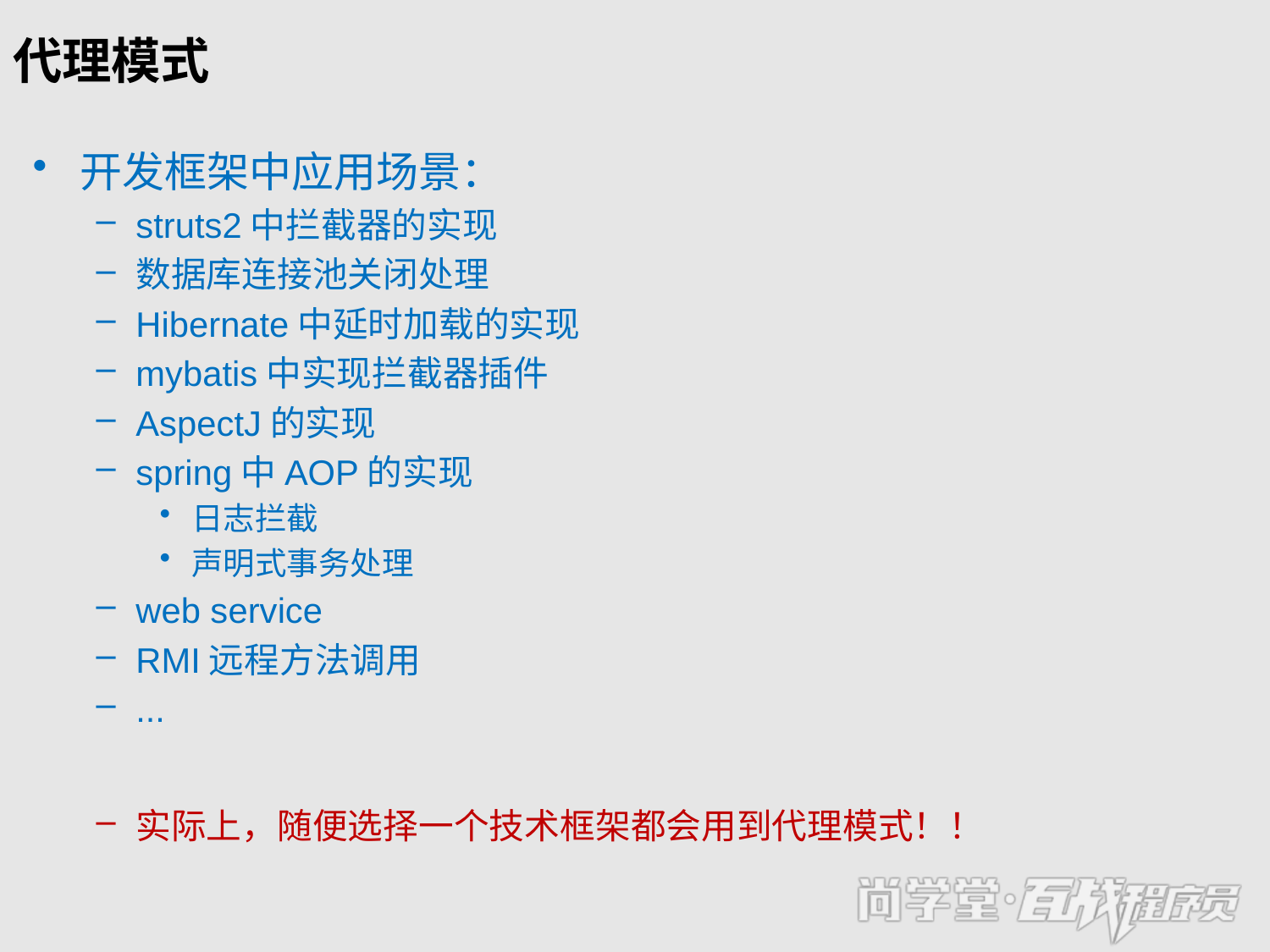

# 代理模式
开发框架中应用场景：
struts2中拦截器的实现
数据库连接池关闭处理
Hibernate中延时加载的实现
mybatis中实现拦截器插件
AspectJ的实现
spring中AOP的实现
日志拦截
声明式事务处理
web service
RMI远程方法调用
...

实际上，随便选择一个技术框架都会用到代理模式！！